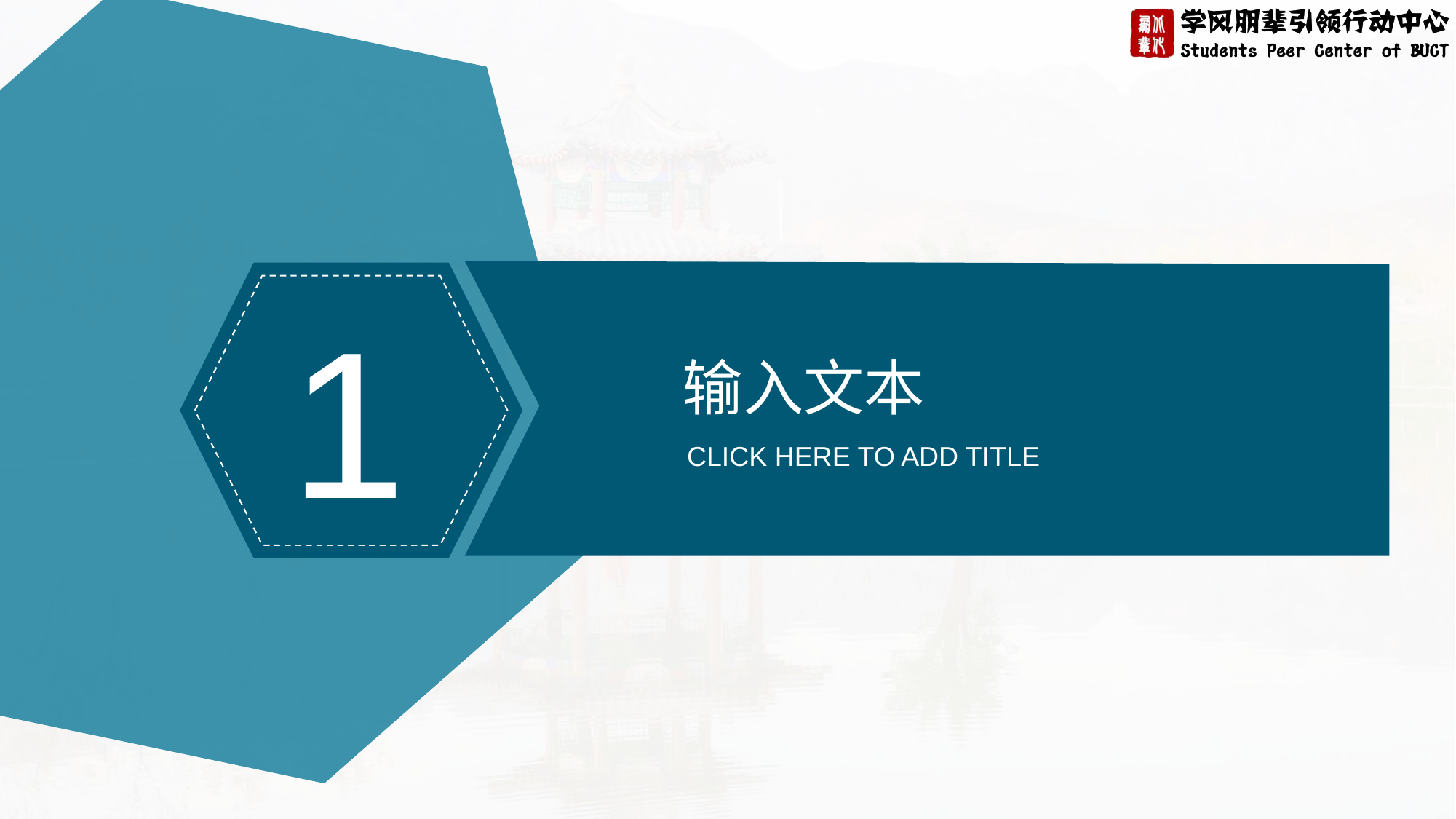

1
输入文本

CLICK HERE TO ADD TITLE